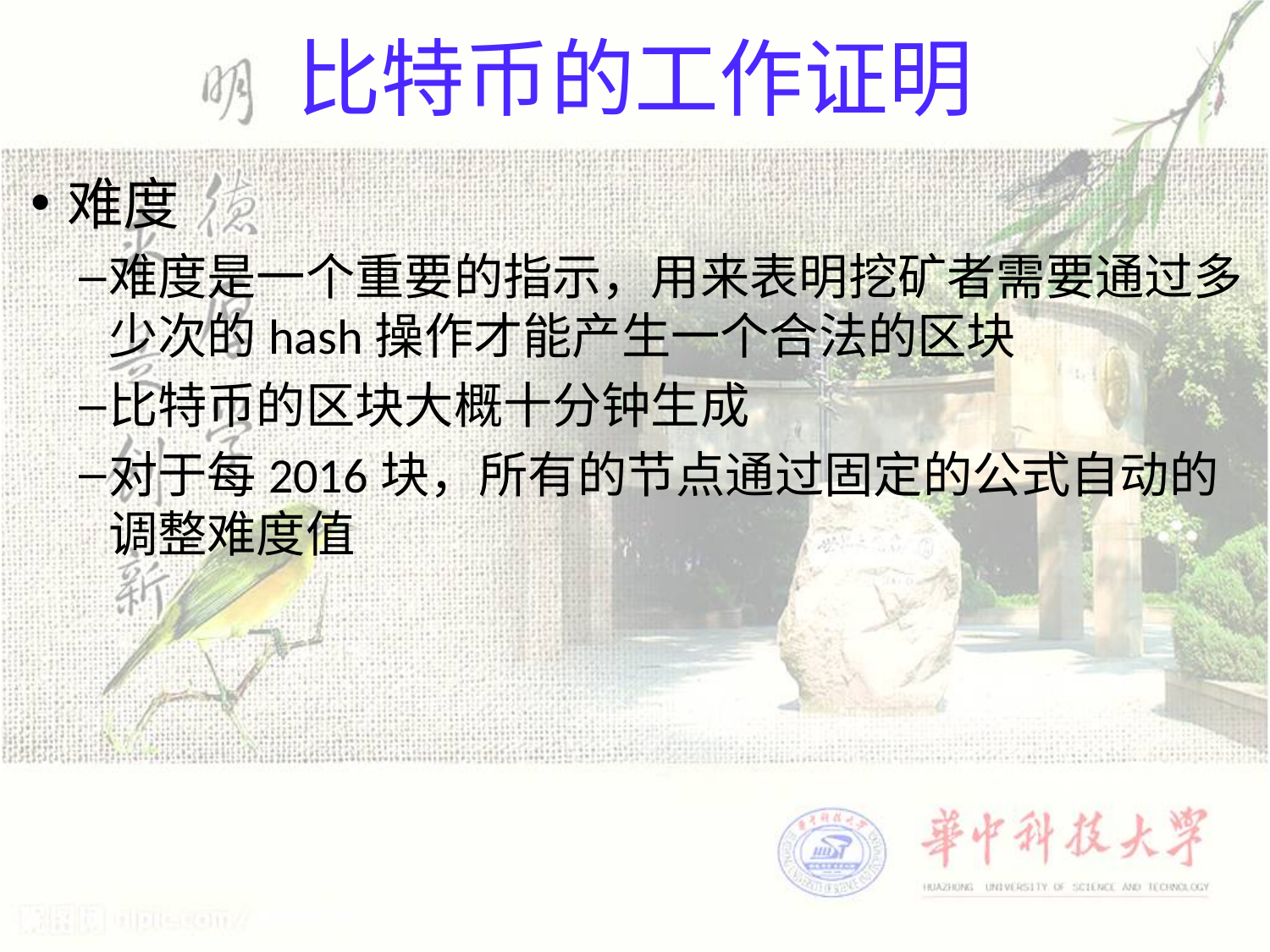

# 比特币的工作证明
难度
难度是一个重要的指示，用来表明挖矿者需要通过多少次的hash操作才能产生一个合法的区块
比特币的区块大概十分钟生成
对于每2016块，所有的节点通过固定的公式自动的调整难度值